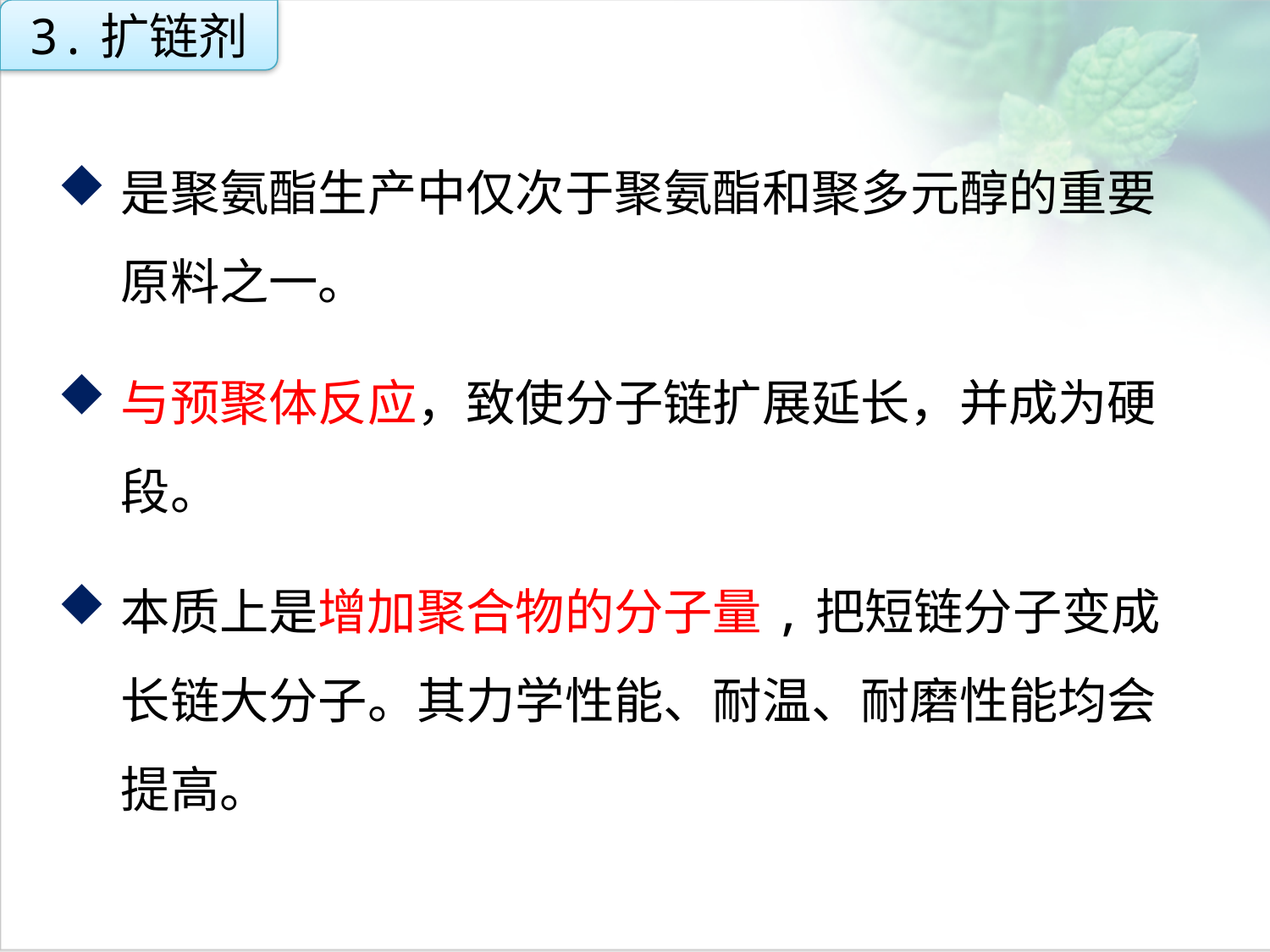

3.扩链剂
是聚氨酯生产中仅次于聚氨酯和聚多元醇的重要原料之一。
与预聚体反应，致使分子链扩展延长，并成为硬段。
本质上是增加聚合物的分子量,把短链分子变成长链大分子。其力学性能、耐温、耐磨性能均会提高。
点击添加文本
点击添加文本
点击添加文本
点击添加文本